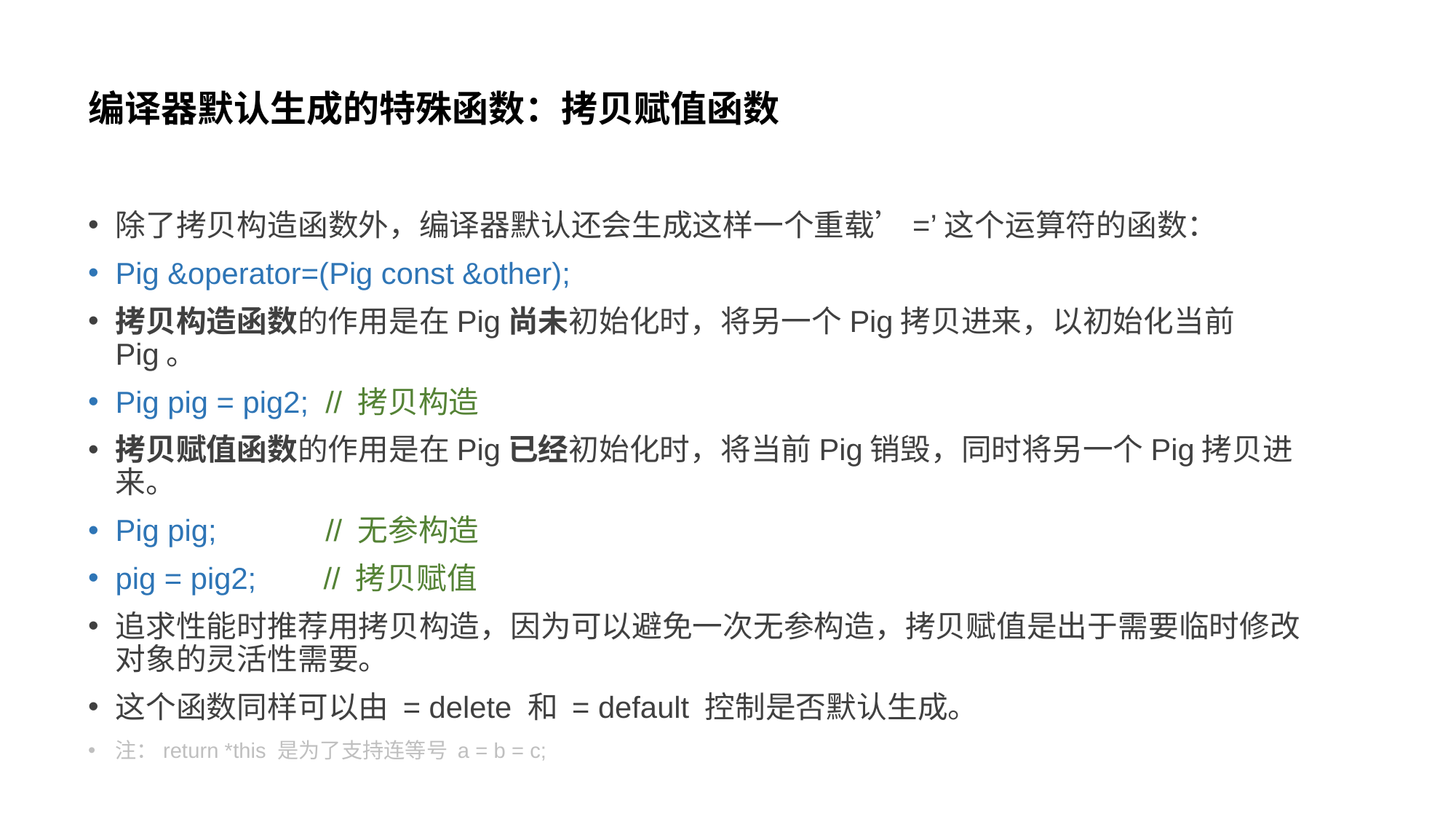

# 编译器默认生成的特殊函数：拷贝赋值函数
除了拷贝构造函数外，编译器默认还会生成这样一个重载’=’这个运算符的函数：
Pig &operator=(Pig const &other);
拷贝构造函数的作用是在Pig尚未初始化时，将另一个Pig拷贝进来，以初始化当前Pig。
Pig pig = pig2;  // 拷贝构造
拷贝赋值函数的作用是在Pig已经初始化时，将当前Pig销毁，同时将另一个Pig拷贝进来。
Pig pig;             // 无参构造
pig = pig2;        // 拷贝赋值
追求性能时推荐用拷贝构造，因为可以避免一次无参构造，拷贝赋值是出于需要临时修改对象的灵活性需要。
这个函数同样可以由 = delete 和 = default 控制是否默认生成。
注：return *this 是为了支持连等号 a = b = c;